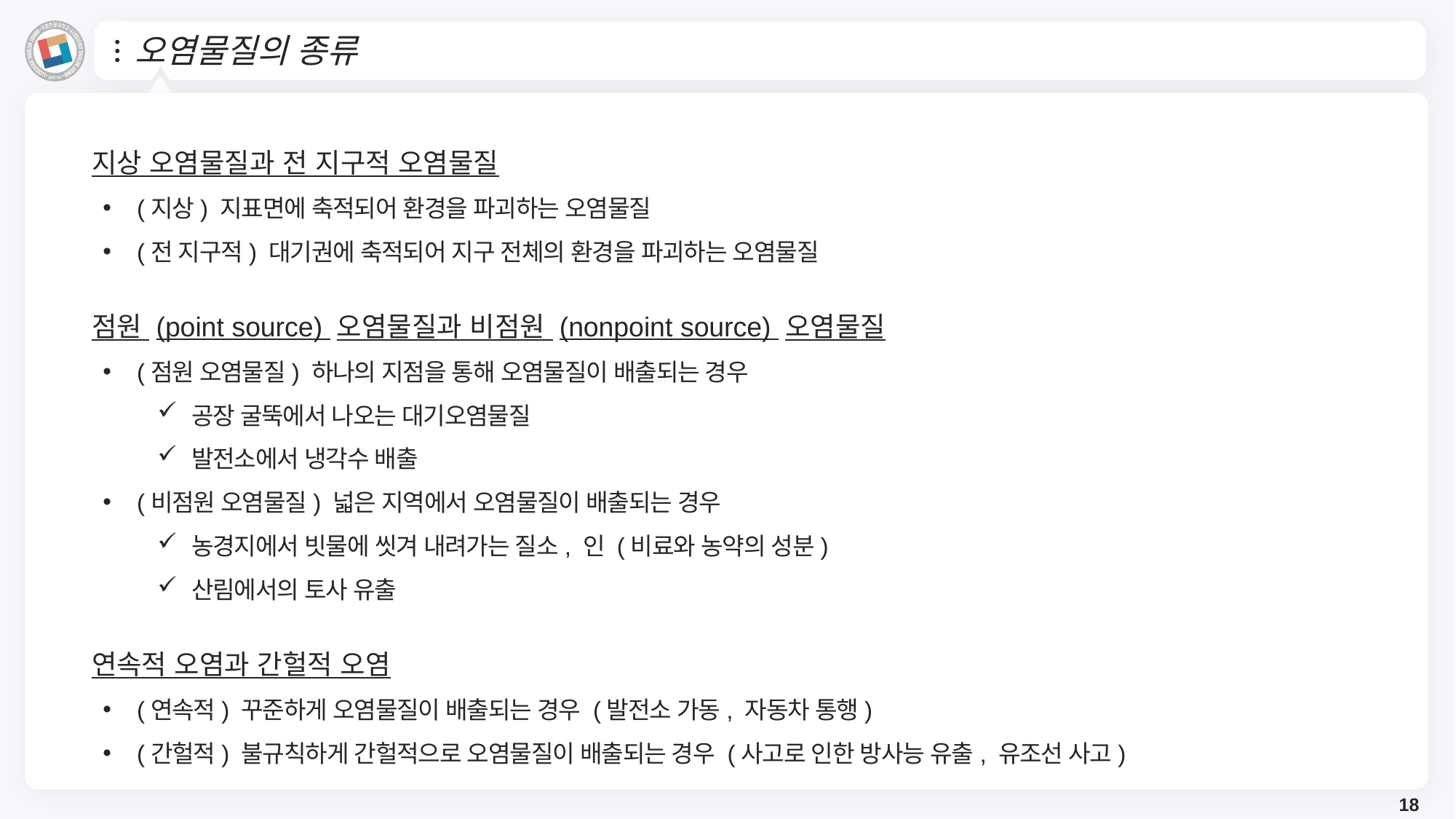

# 오염물질의 종류
지상 오염물질과 전 지구적 오염물질
(지상) 지표면에 축적되어 환경을 파괴하는 오염물질
(전 지구적) 대기권에 축적되어 지구 전체의 환경을 파괴하는 오염물질

점원 (point source) 오염물질과 비점원 (nonpoint source) 오염물질
(점원 오염물질) 하나의 지점을 통해 오염물질이 배출되는 경우
공장 굴뚝에서 나오는 대기오염물질
발전소에서 냉각수 배출
(비점원 오염물질) 넓은 지역에서 오염물질이 배출되는 경우
농경지에서 빗물에 씻겨 내려가는 질소, 인 (비료와 농약의 성분)
산림에서의 토사 유출

연속적 오염과 간헐적 오염
(연속적) 꾸준하게 오염물질이 배출되는 경우 (발전소 가동, 자동차 통행)
(간헐적) 불규칙하게 간헐적으로 오염물질이 배출되는 경우 (사고로 인한 방사능 유출, 유조선 사고)
18